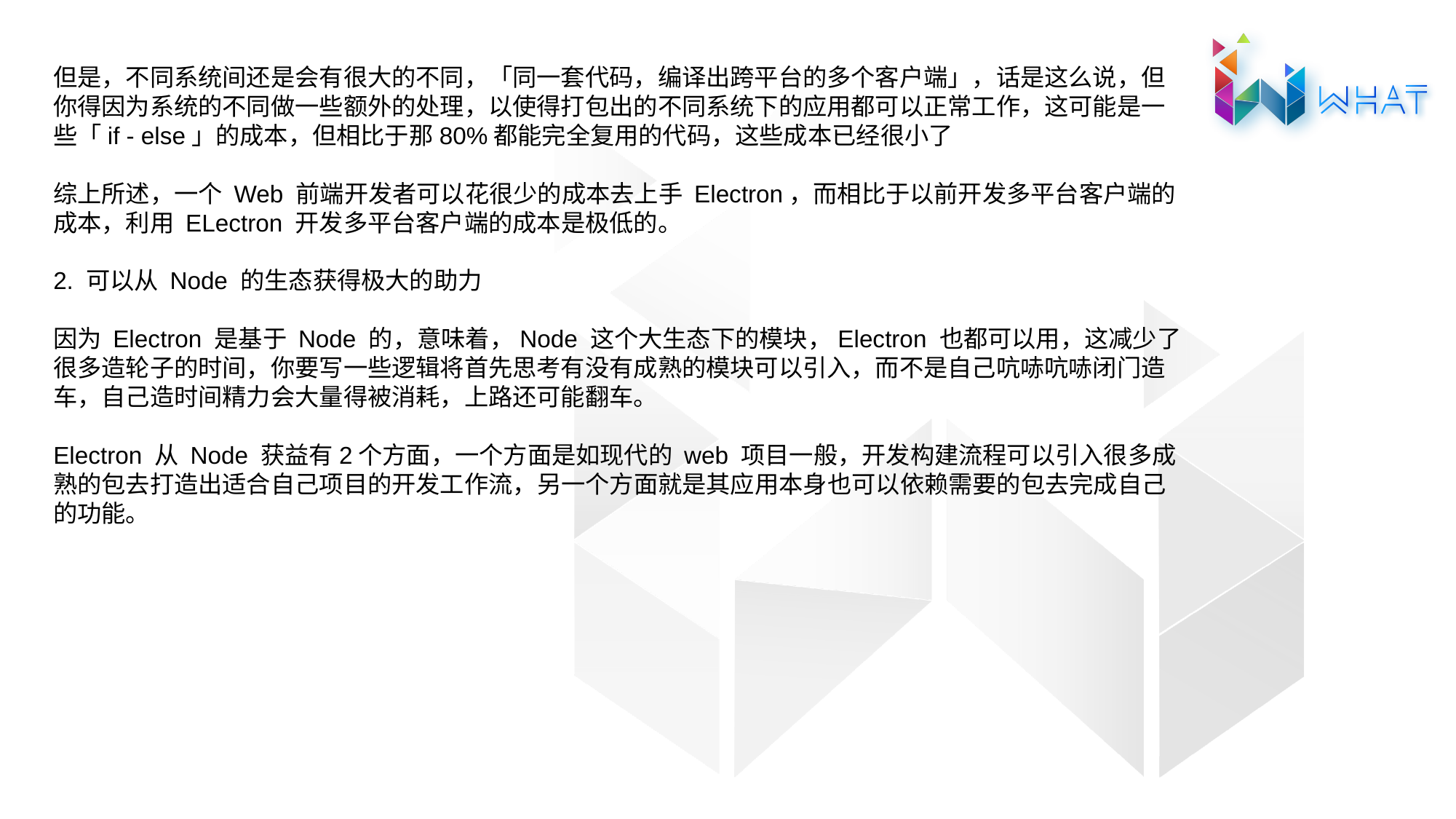

但是，不同系统间还是会有很大的不同，「同一套代码，编译出跨平台的多个客户端」，话是这么说，但你得因为系统的不同做一些额外的处理，以使得打包出的不同系统下的应用都可以正常工作，这可能是一些「if - else」的成本，但相比于那80%都能完全复用的代码，这些成本已经很小了

综上所述，一个 Web 前端开发者可以花很少的成本去上手 Electron，而相比于以前开发多平台客户端的成本，利用 ELectron 开发多平台客户端的成本是极低的。

2. 可以从 Node 的生态获得极大的助力
​
因为 Electron 是基于 Node 的，意味着，Node 这个大生态下的模块，Electron 也都可以用，这减少了很多造轮子的时间，你要写一些逻辑将首先思考有没有成熟的模块可以引入，而不是自己吭哧吭哧闭门造车，自己造时间精力会大量得被消耗，上路还可能翻车。
​
Electron 从 Node 获益有2个方面，一个方面是如现代的 web 项目一般，开发构建流程可以引入很多成熟的包去打造出适合自己项目的开发工作流，另一个方面就是其应用本身也可以依赖需要的包去完成自己的功能。